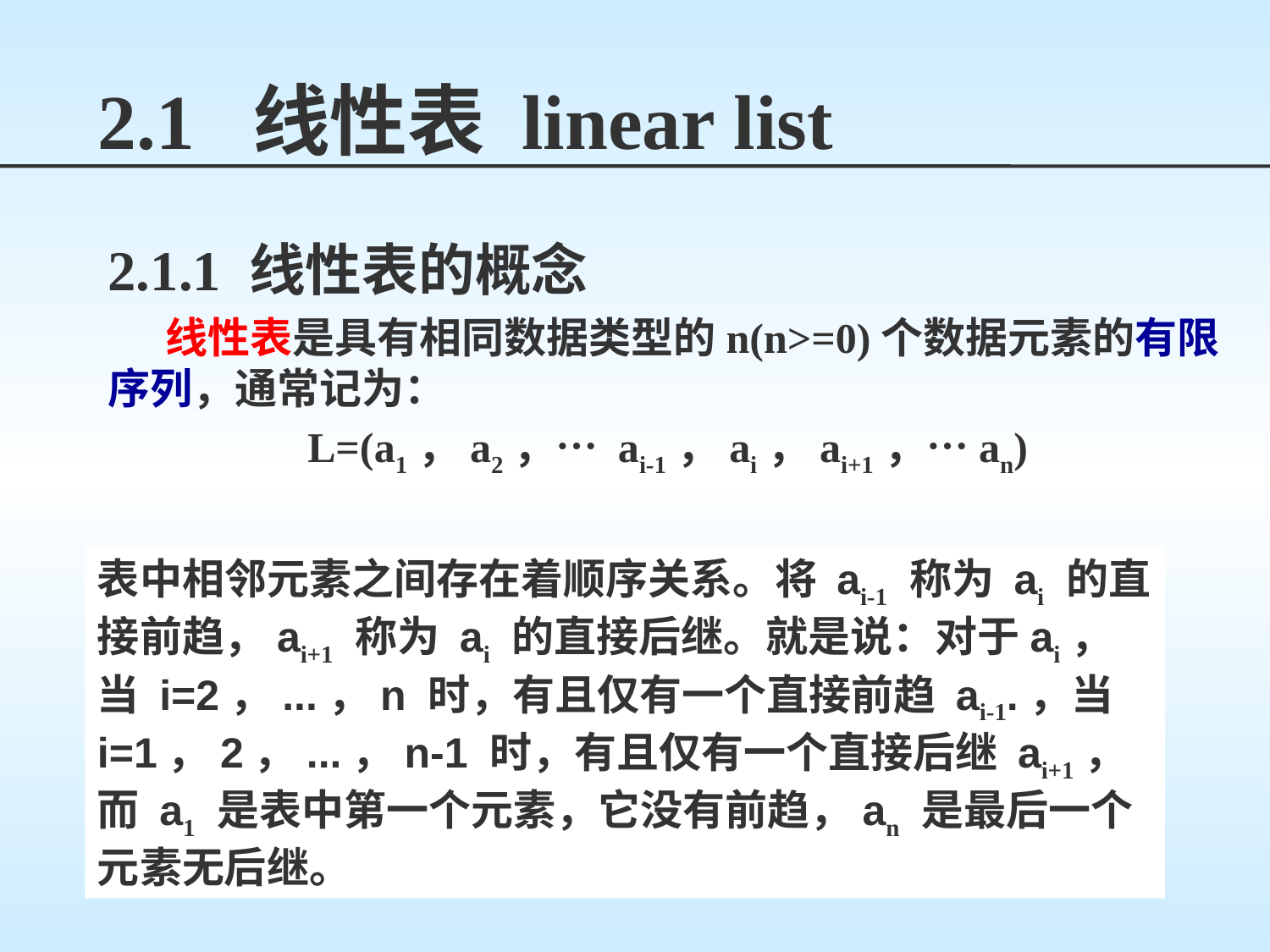

# 2.1  线性表 linear list

2.1.1 线性表的概念
     线性表是具有相同数据类型的n(n>=0)个数据元素的有限序列，通常记为：
L=(a1，a2，… ai-1，ai，ai+1，…an)

几个概念：
表名  数据元素(结点、表项)  表长  空表
表头   表尾
表中相邻元素之间存在着顺序关系。将 ai-1 称为 ai 的直接前趋，ai+1 称为 ai 的直接后继。就是说：对于ai，当 i=2，...，n 时，有且仅有一个直接前趋 ai-1.，当i=1，2，...，n-1 时，有且仅有一个直接后继 ai+1，而 a1 是表中第一个元素，它没有前趋，an 是最后一个元素无后继。